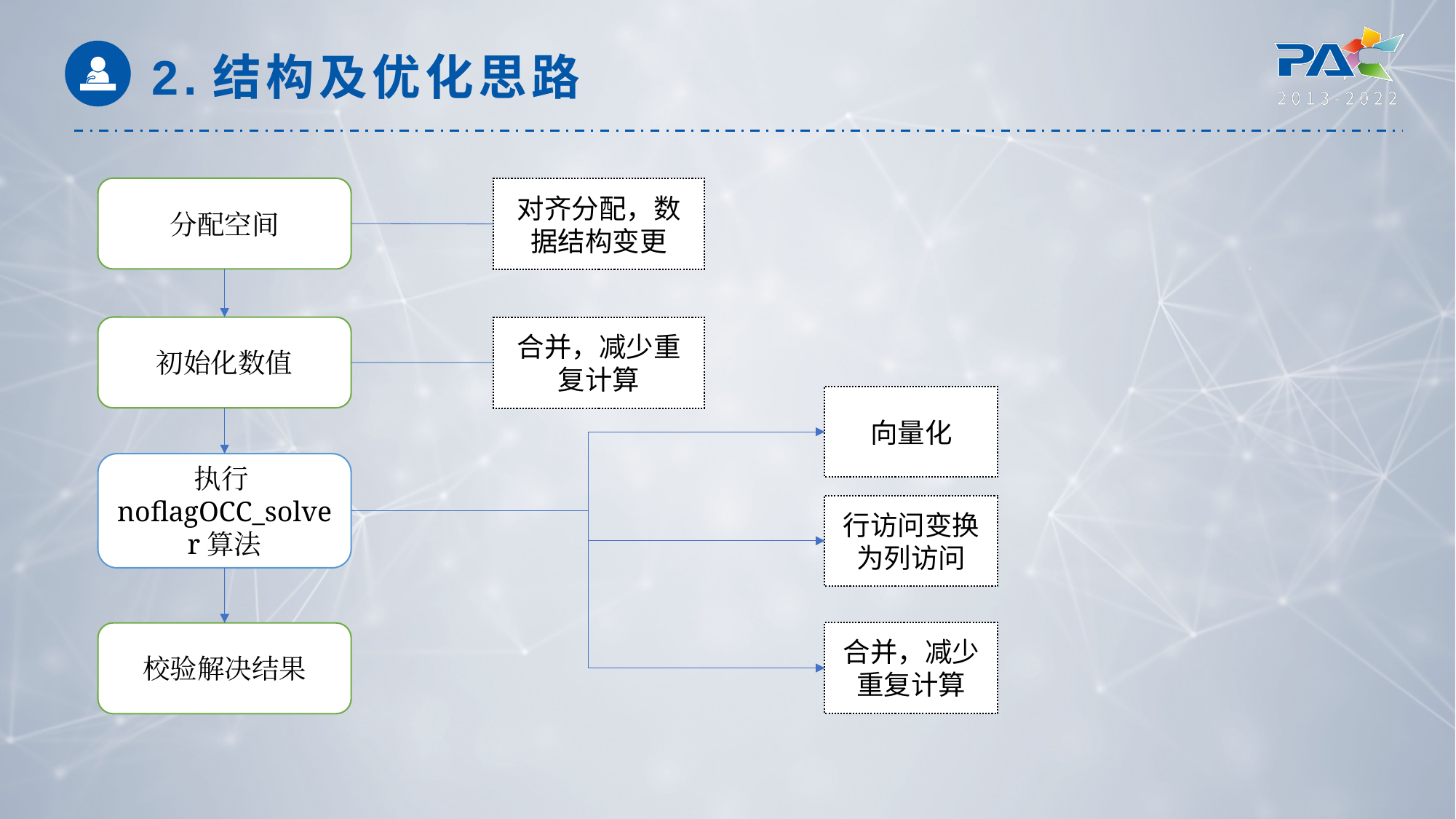

2.结构及优化思路

分配空间
对齐分配，数据结构变更
初始化数值
合并，减少重复计算
向量化
执行noflagOCC_solver算法
行访问变换为列访问
合并，减少重复计算
校验解决结果